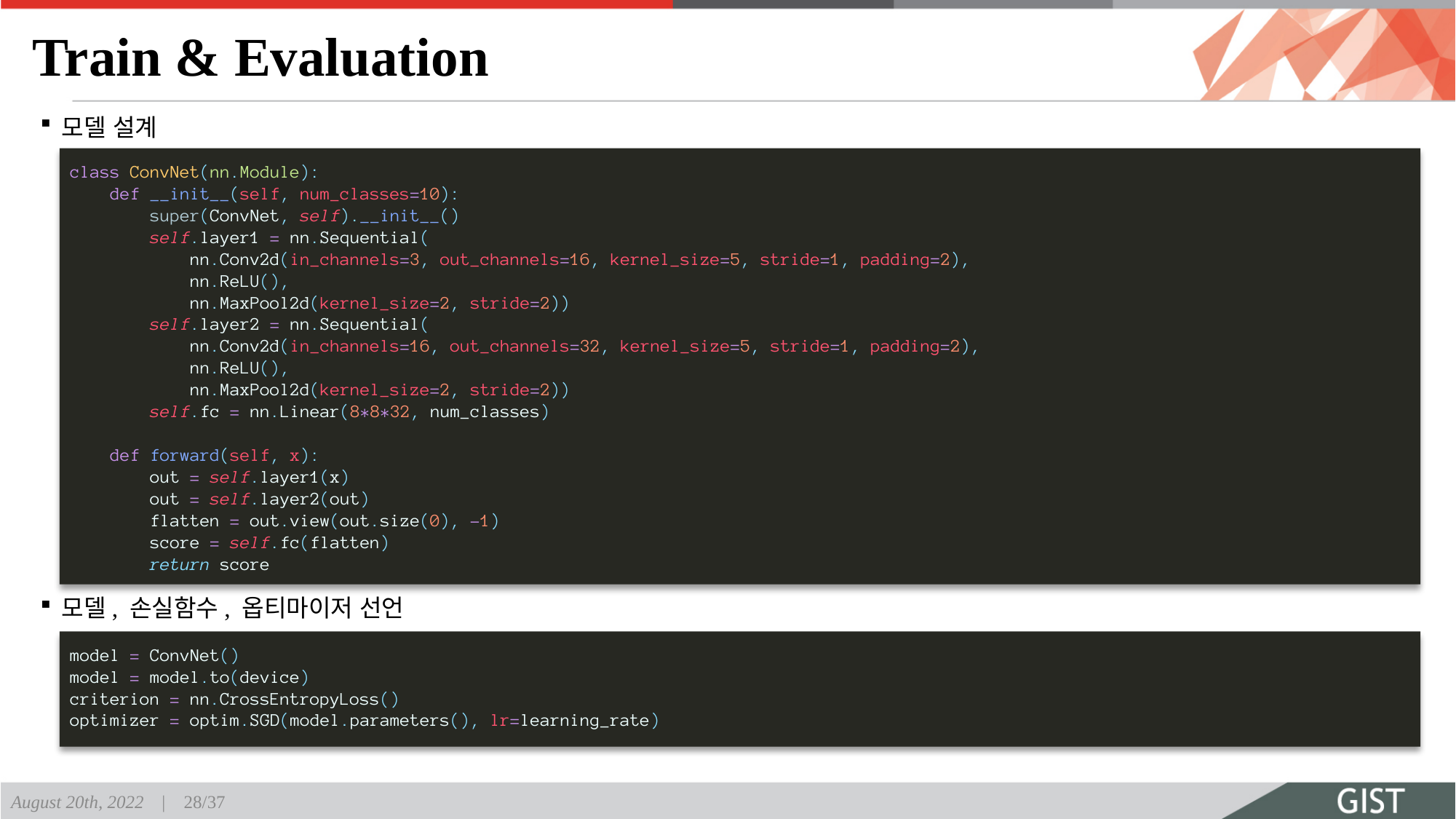

# Train & Evaluation
모델 설계

class ConvNet(nn.Module):
    def __init__(self, num_classes=10):
        super(ConvNet, self).__init__()
        self.layer1 = nn.Sequential(
            nn.Conv2d(in_channels=3, out_channels=16, kernel_size=5, stride=1, padding=2),
            nn.ReLU(),
            nn.MaxPool2d(kernel_size=2, stride=2))
        self.layer2 = nn.Sequential(
            nn.Conv2d(in_channels=16, out_channels=32, kernel_size=5, stride=1, padding=2),
            nn.ReLU(),
            nn.MaxPool2d(kernel_size=2, stride=2))
        self.fc = nn.Linear(8*8*32, num_classes)
    def forward(self, x):
        out = self.layer1(x)
        out = self.layer2(out)
        flatten = out.view(out.size(0), -1)
        score = self.fc(flatten)
        return score
모델, 손실함수, 옵티마이저 선언

model = ConvNet()
model = model.to(device)
criterion = nn.CrossEntropyLoss()
optimizer = optim.SGD(model.parameters(), lr=learning_rate)

August 20th, 2022    |    28/37